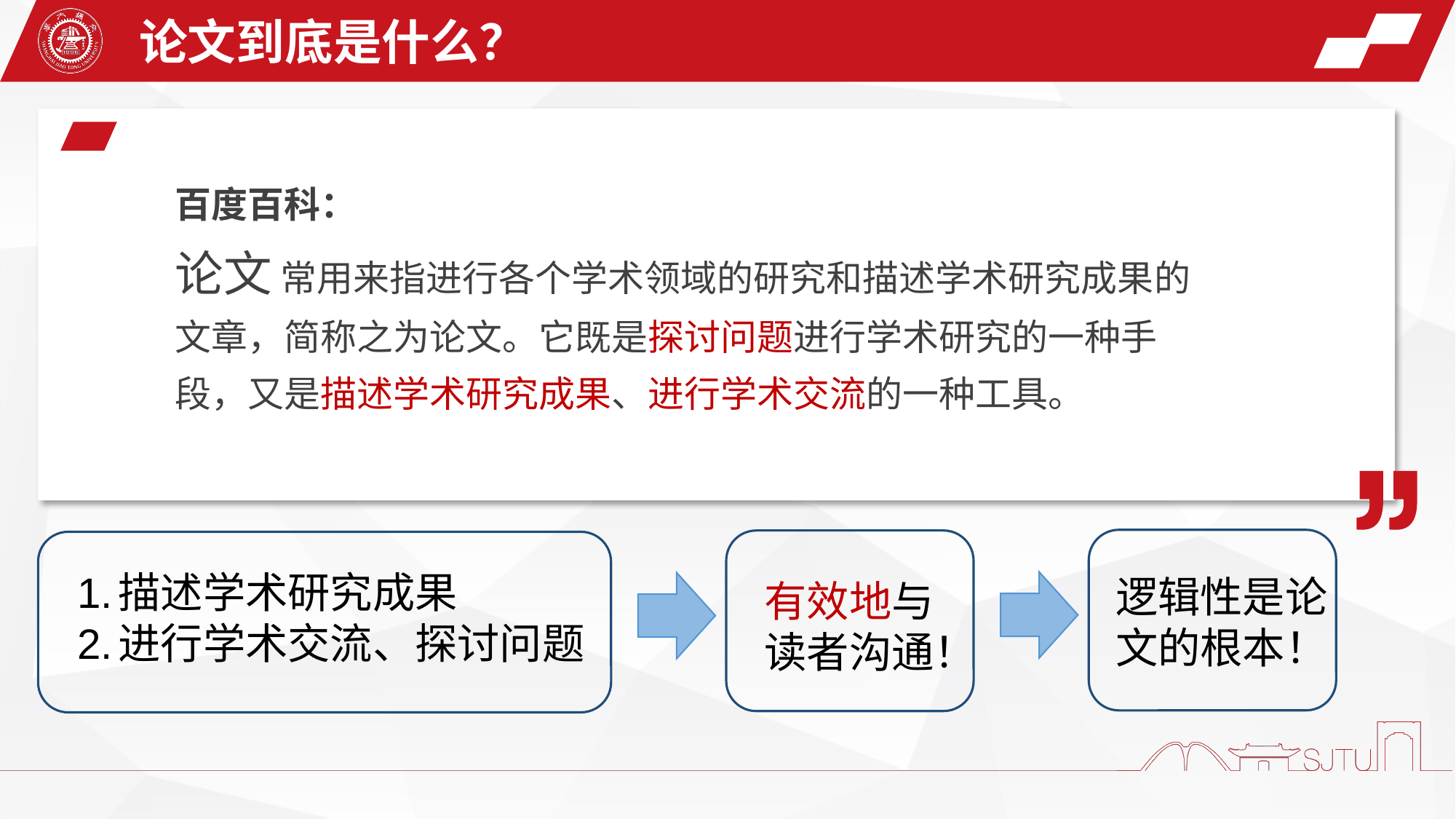

论文到底是什么？

百度百科：
论文 常用来指进行各个学术领域的研究和描述学术研究成果的文章，简称之为论文。它既是探讨问题进行学术研究的一种手段，又是描述学术研究成果、进行学术交流的一种工具。

描述学术研究成果
进行学术交流、探讨问题
逻辑性是论文的根本！
有效地与读者沟通！